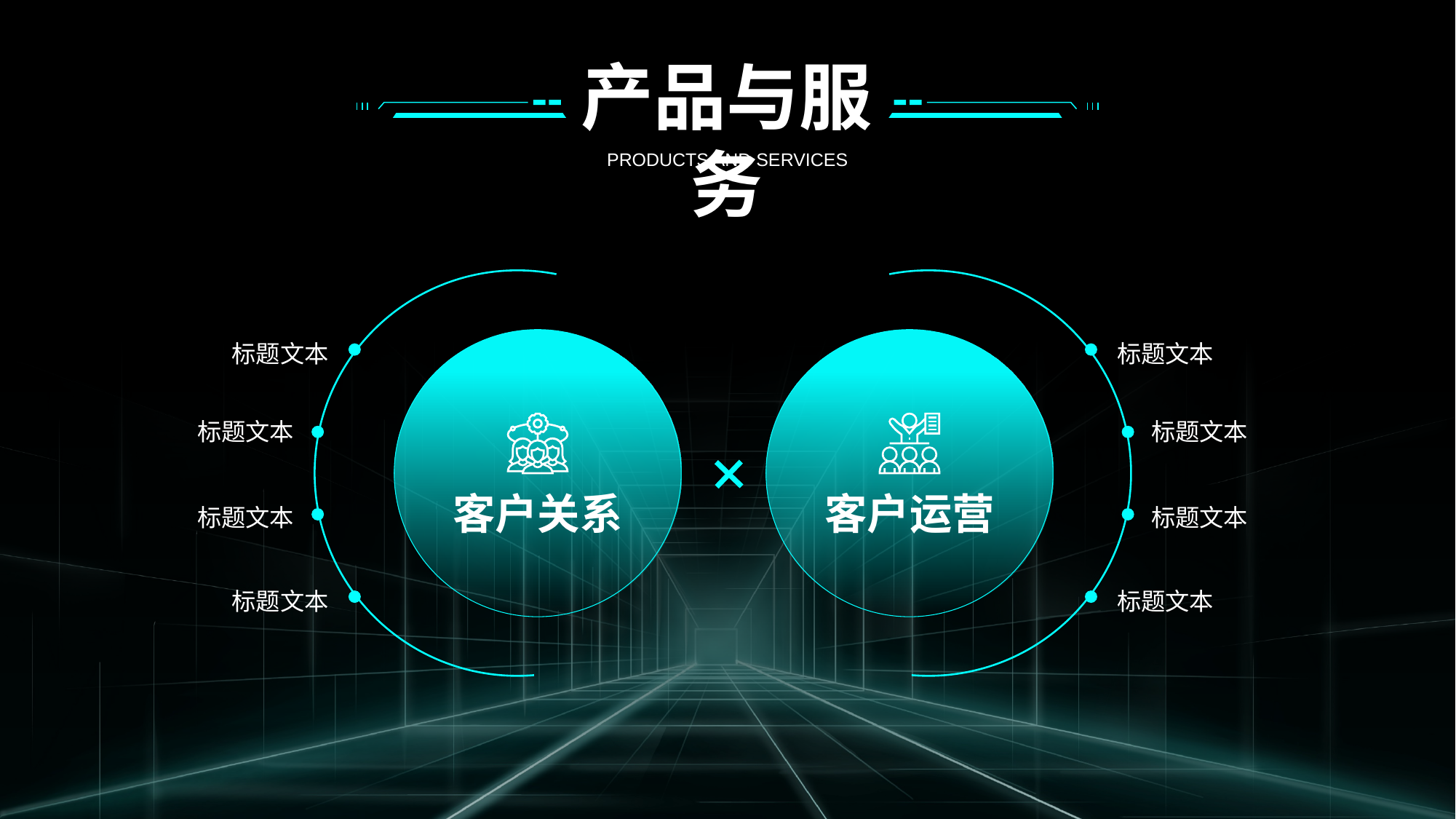

产品与服务

PRODUCTS AND SERVICES

标题文本
标题文本
标题文本
标题文本
标题文本
标题文本
标题文本
标题文本

客户关系
客户运营